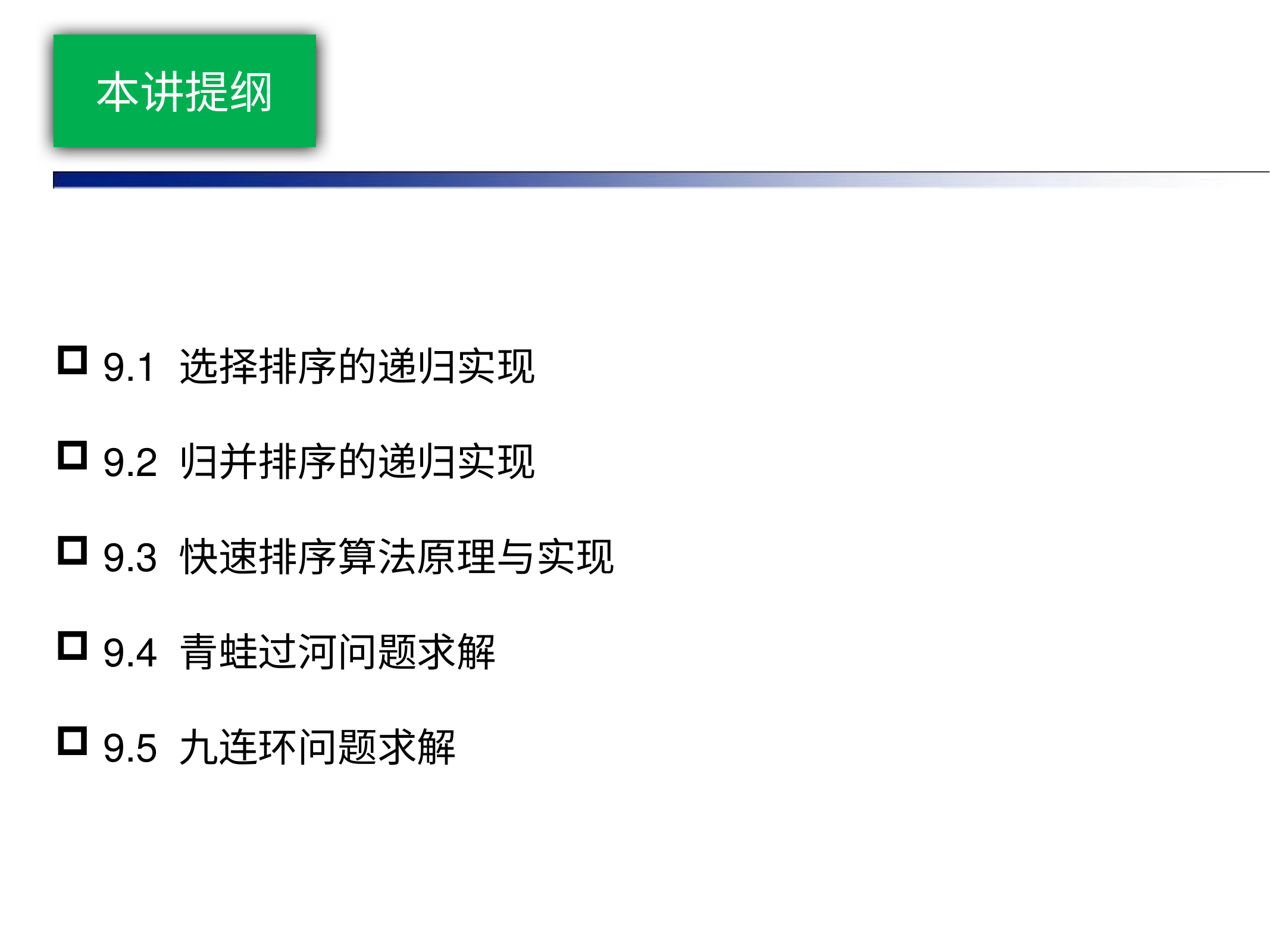

# 本讲提纲
 9.1 选择排序的递归实现
 9.2 归并排序的递归实现
 9.3 快速排序算法原理与实现
 9.4 青蛙过河问题求解
 9.5 九连环问题求解